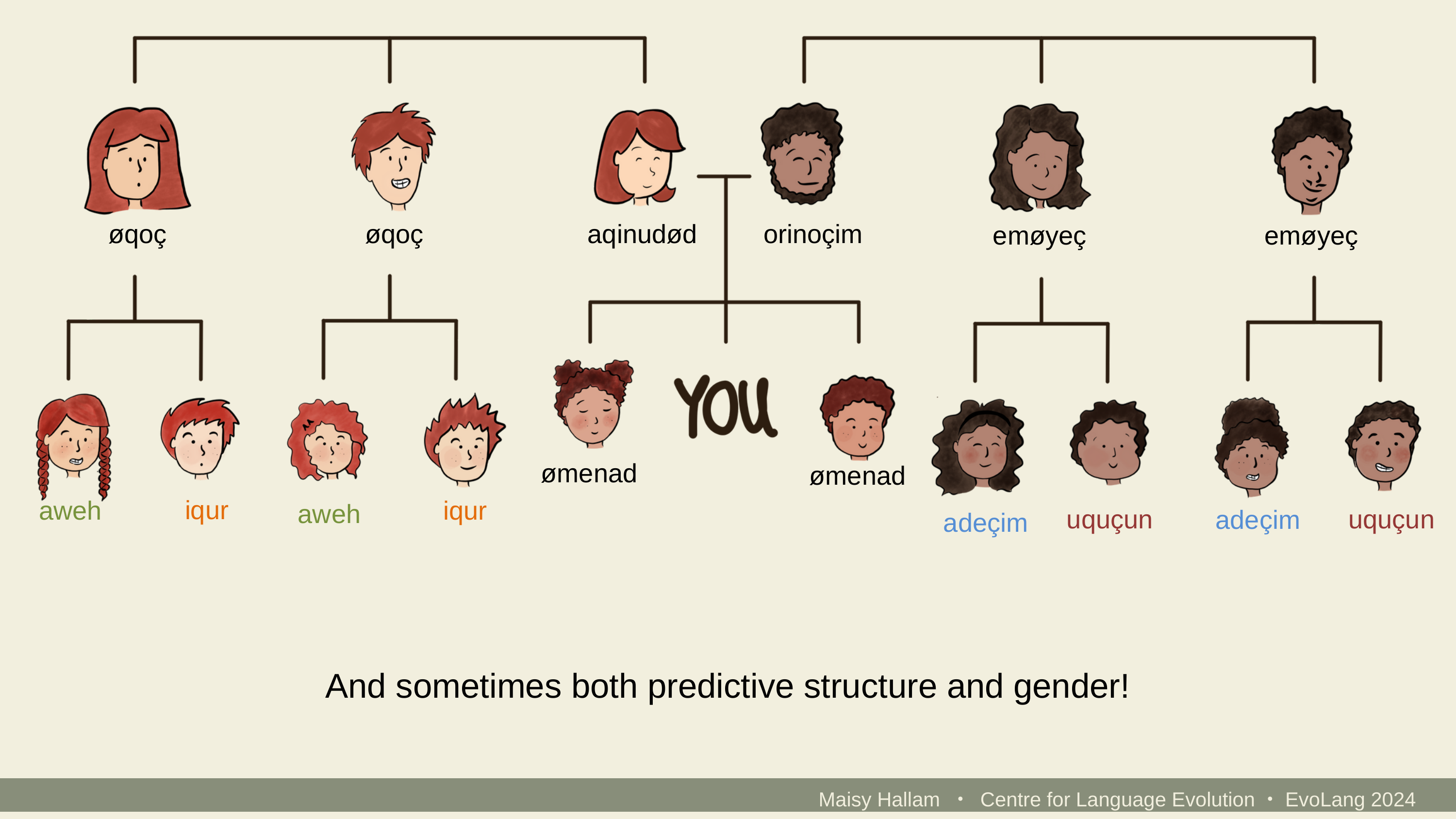

øqoç
øqoç
aqinudød
orinoçim
emøyeç
emøyeç
ømenad
ømenad
iqur
aweh
iqur
aweh
uquçun

uquçun

adeçim

adeçim

And sometimes both predictive structure and gender!

Maisy Hallam ・ Centre for Language Evolution・EvoLang 2024